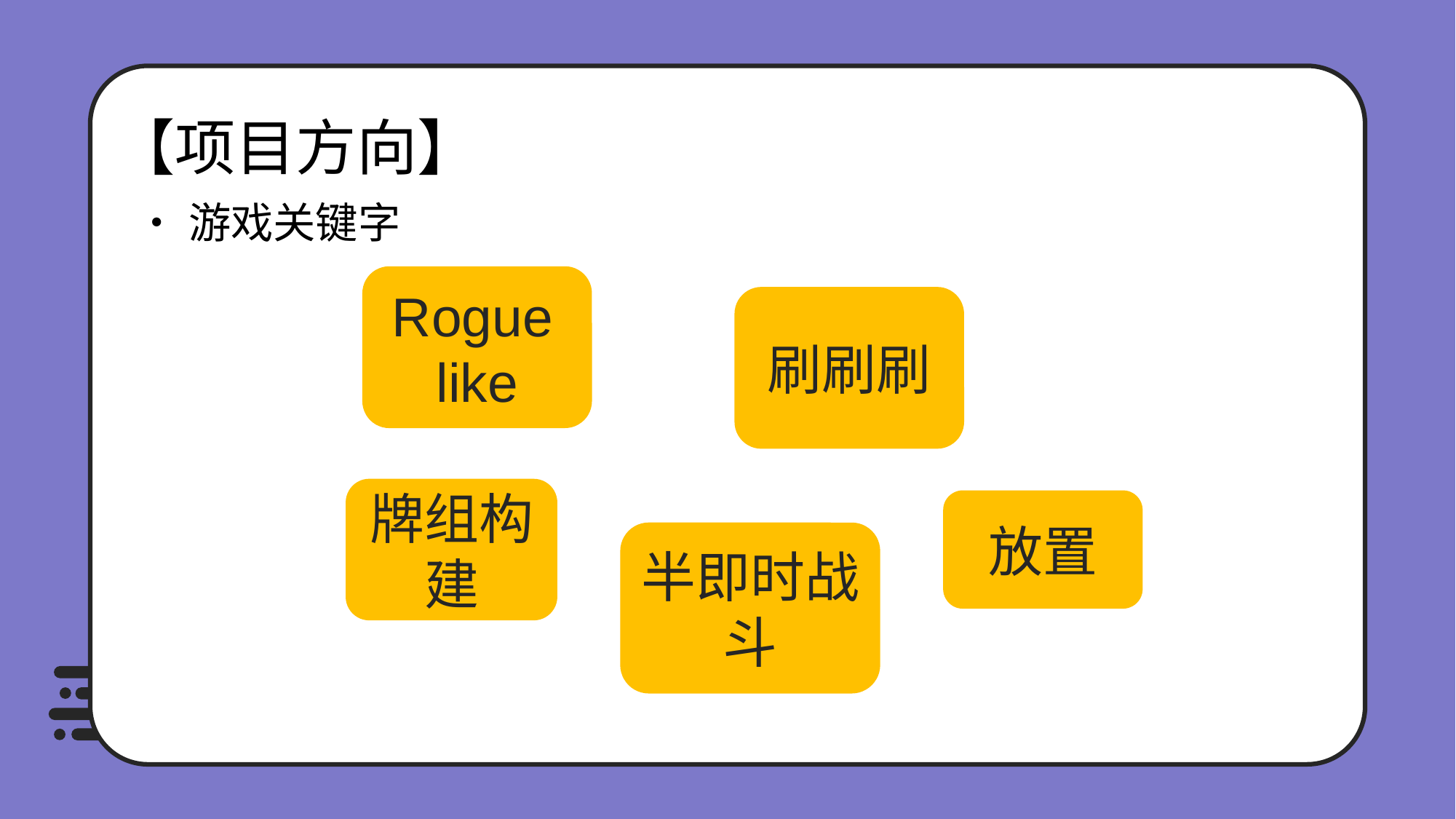

【项目方向】
•游戏关键字

Rogue like

刷刷刷
牌组构建

放置

半即时战斗